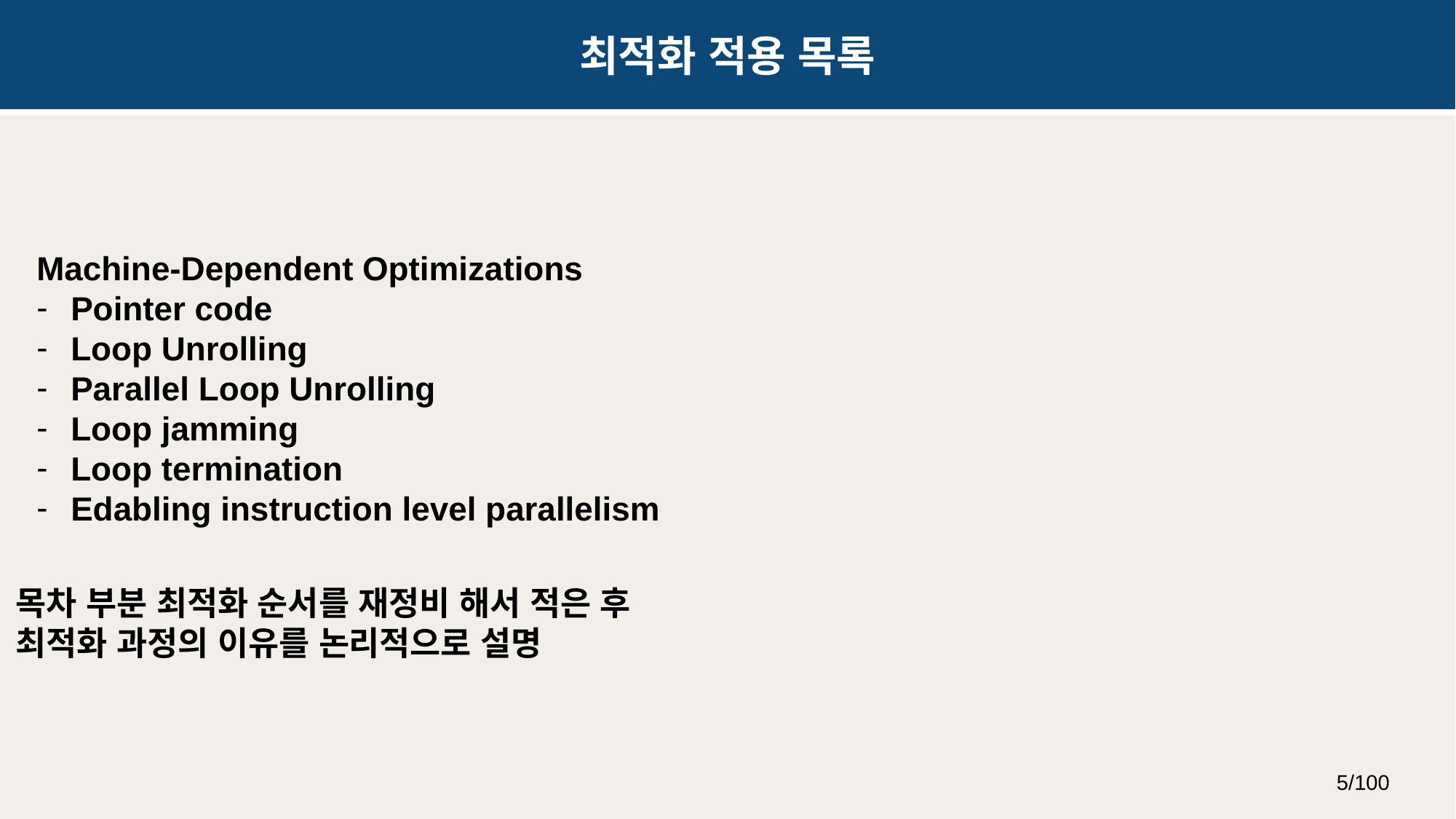

최적화 적용 목록
Machine-Dependent Optimizations
Pointer code
Loop Unrolling
Parallel Loop Unrolling
Loop jamming
Loop termination
Edabling instruction level parallelism

목차 부분 최적화 순서를 재정비 해서 적은 후
최적화 과정의 이유를 논리적으로 설명